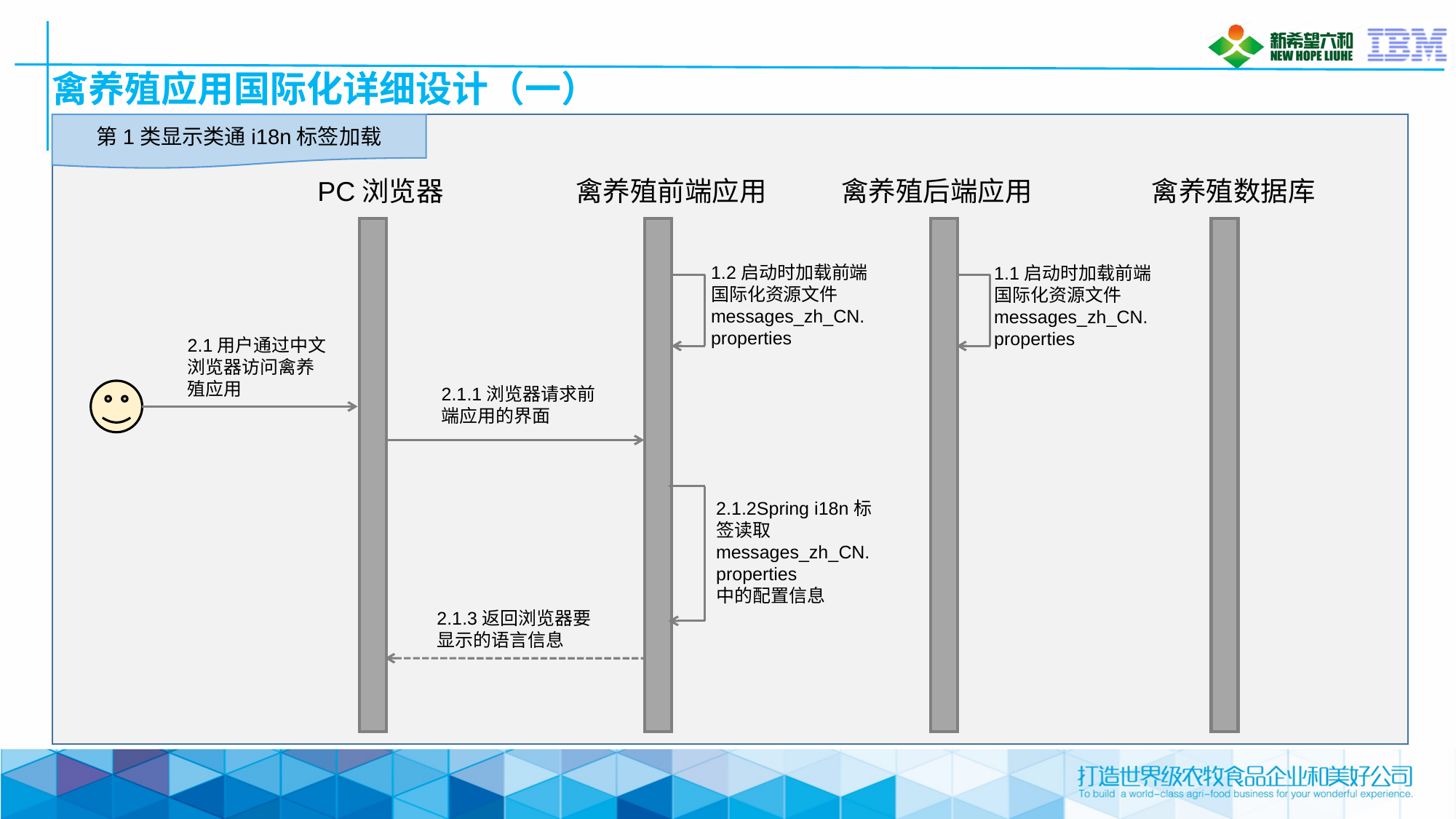

# 禽养殖应用国际化详细设计（一）
第1类显示类通i18n标签加载

PC浏览器
禽养殖前端应用
禽养殖后端应用
禽养殖数据库

1.2启动时加载前端国际化资源文件messages_zh_CN. properties
1.1启动时加载前端国际化资源文件messages_zh_CN. properties

2.1用户通过中文浏览器访问禽养殖应用
2.1.1浏览器请求前端应用的界面

2.1.2Spring i18n标签读取messages_zh_CN. properties
中的配置信息
2.1.3返回浏览器要显示的语言信息